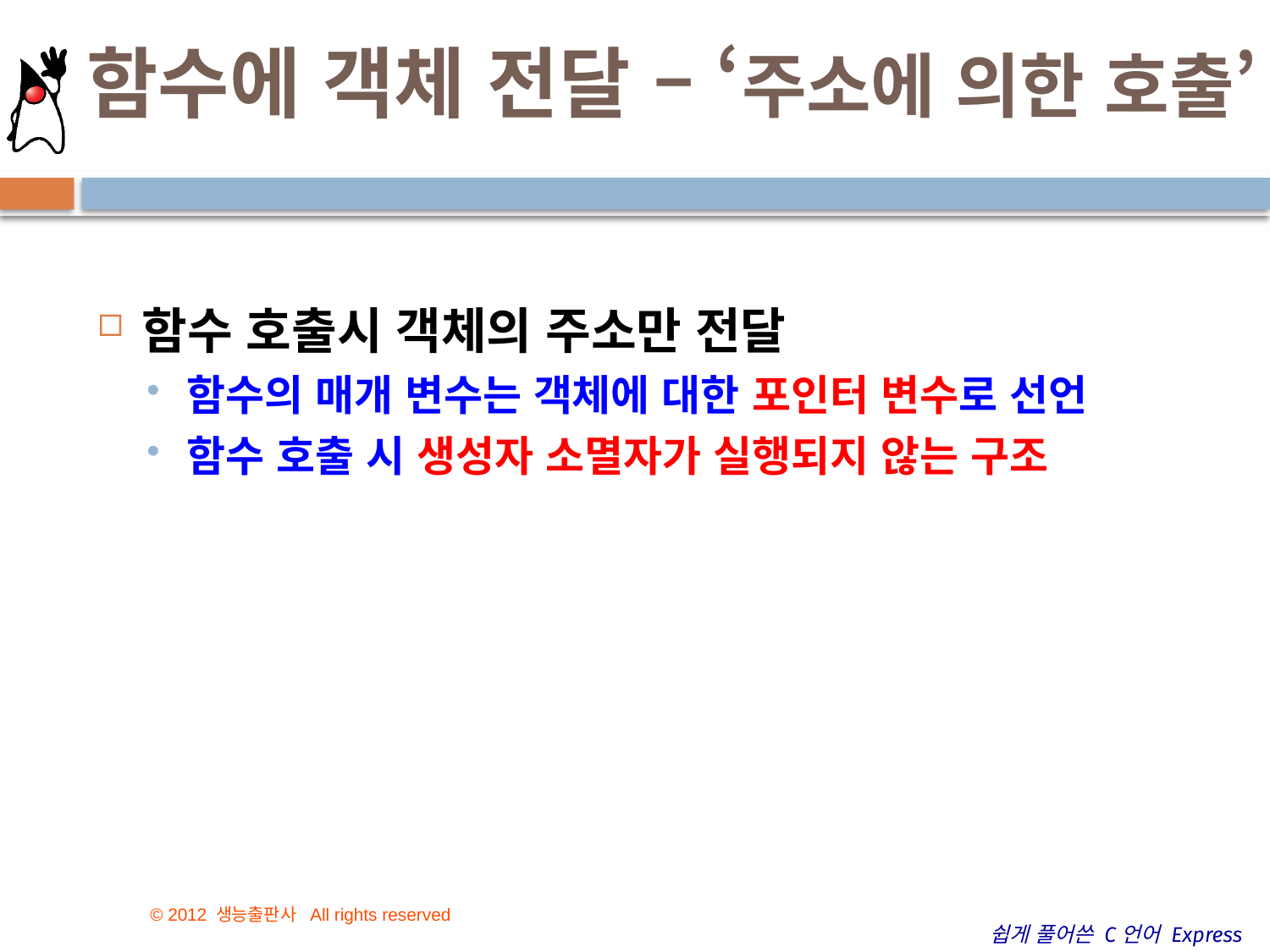

# 함수에 객체 전달 – ‘주소에 의한 호출’

함수 호출시 객체의 주소만 전달
함수의 매개 변수는 객체에 대한 포인터 변수로 선언
함수 호출 시 생성자 소멸자가 실행되지 않는 구조